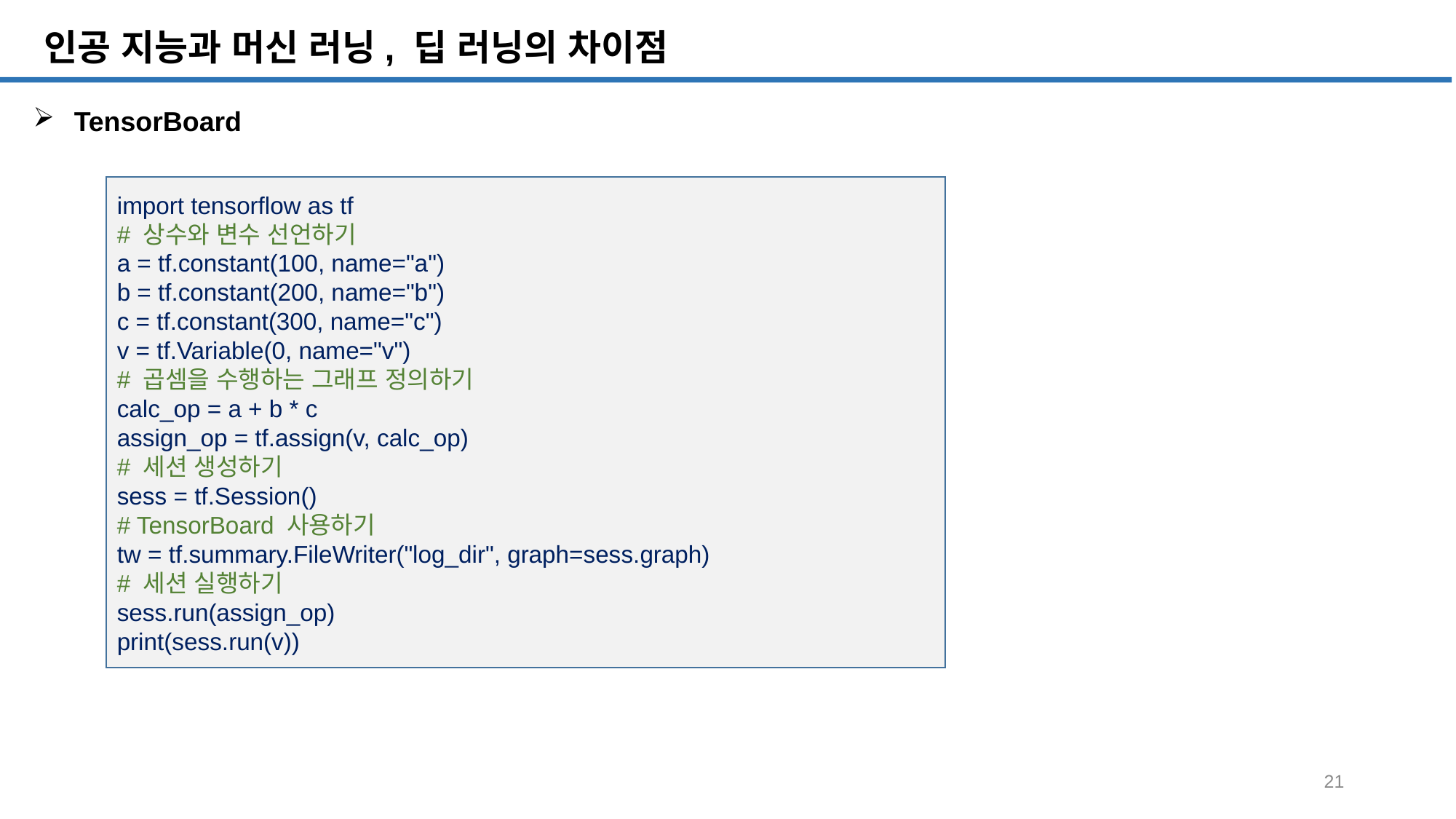

SQL 튜닝 개요
# 인공 지능과 머신 러닝, 딥 러닝의 차이점

TensorBoard
import tensorflow as tf
# 상수와 변수 선언하기
a = tf.constant(100, name="a")
b = tf.constant(200, name="b")
c = tf.constant(300, name="c")
v = tf.Variable(0, name="v")
# 곱셈을 수행하는 그래프 정의하기
calc_op = a + b * c
assign_op = tf.assign(v, calc_op)
# 세션 생성하기
sess = tf.Session()
# TensorBoard 사용하기
tw = tf.summary.FileWriter("log_dir", graph=sess.graph)
# 세션 실행하기
sess.run(assign_op)
print(sess.run(v))
21